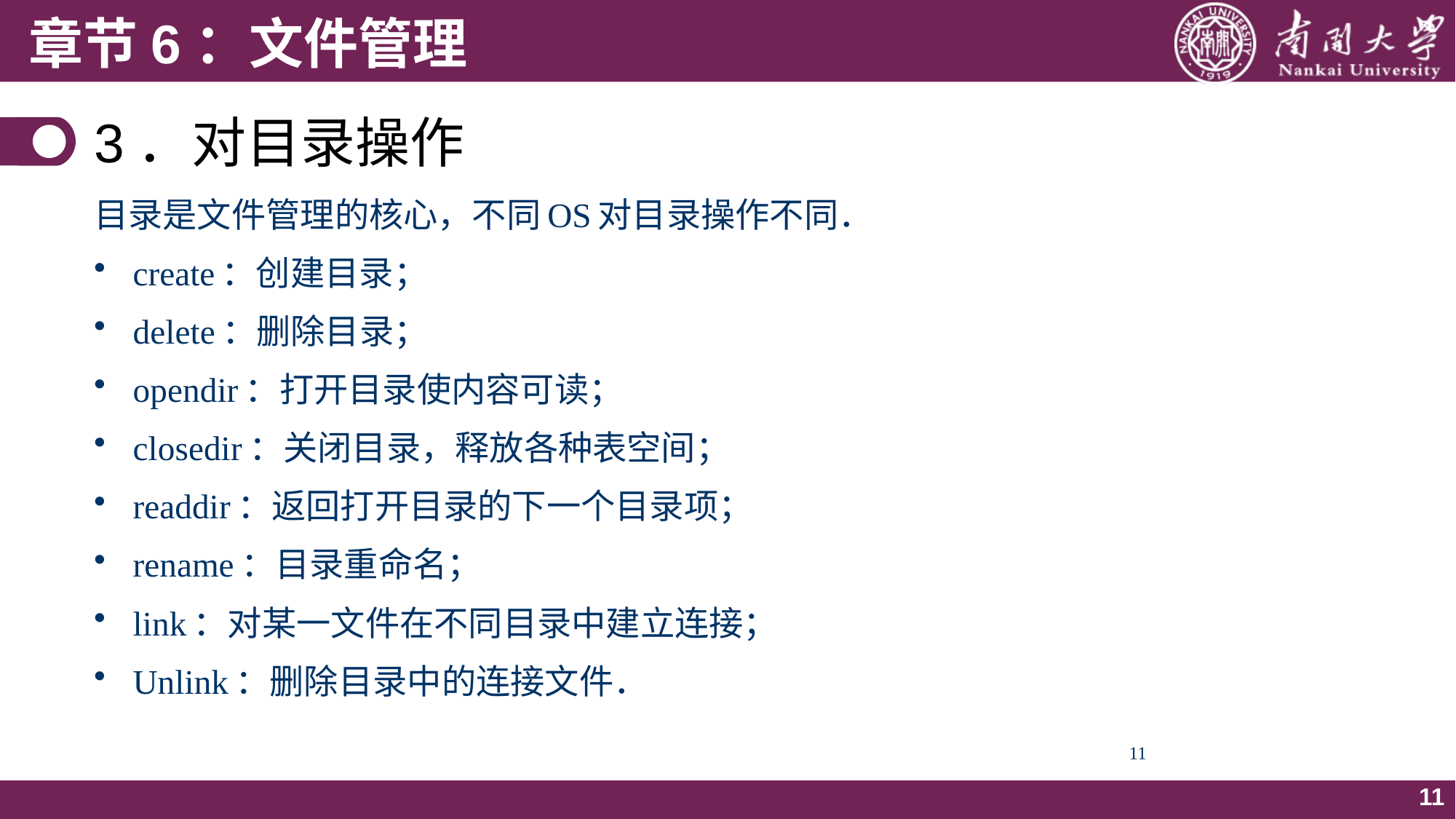

# 3．对目录操作
目录是文件管理的核心，不同OS对目录操作不同．
create：创建目录；
delete：删除目录；
opendir：打开目录使内容可读；
closedir：关闭目录，释放各种表空间；
readdir：返回打开目录的下一个目录项；
rename：目录重命名；
link：对某一文件在不同目录中建立连接；
Unlink：删除目录中的连接文件．

11
11